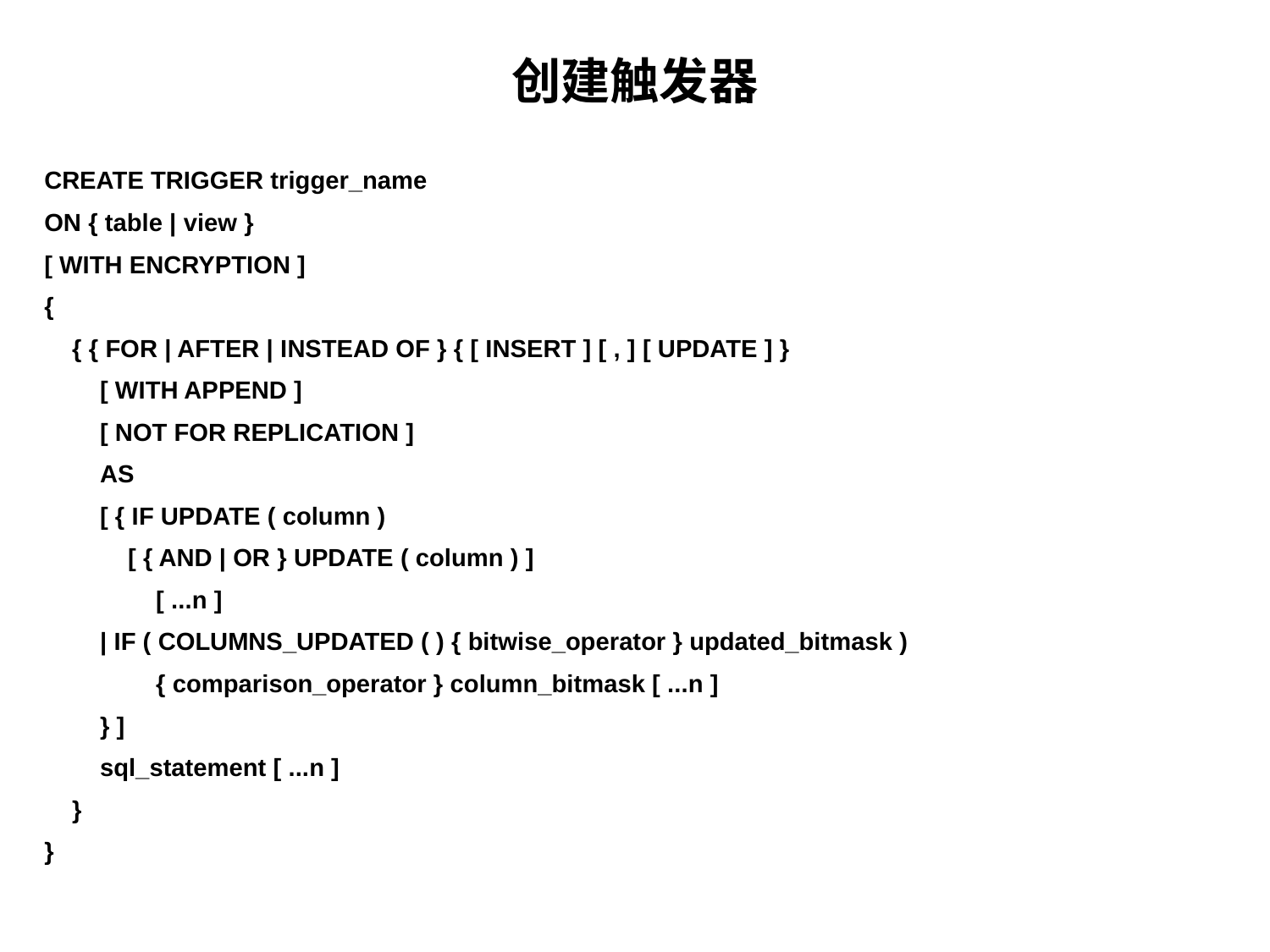

# 创建触发器
CREATE TRIGGER trigger_name
ON { table | view }
[ WITH ENCRYPTION ]
{
    { { FOR | AFTER | INSTEAD OF } { [ INSERT ] [ , ] [ UPDATE ] }
        [ WITH APPEND ]
        [ NOT FOR REPLICATION ]
        AS
        [ { IF UPDATE ( column )
            [ { AND | OR } UPDATE ( column ) ]
                [ ...n ]
        | IF ( COLUMNS_UPDATED ( ) { bitwise_operator } updated_bitmask )
                { comparison_operator } column_bitmask [ ...n ]
        } ]
        sql_statement [ ...n ]
    }
}